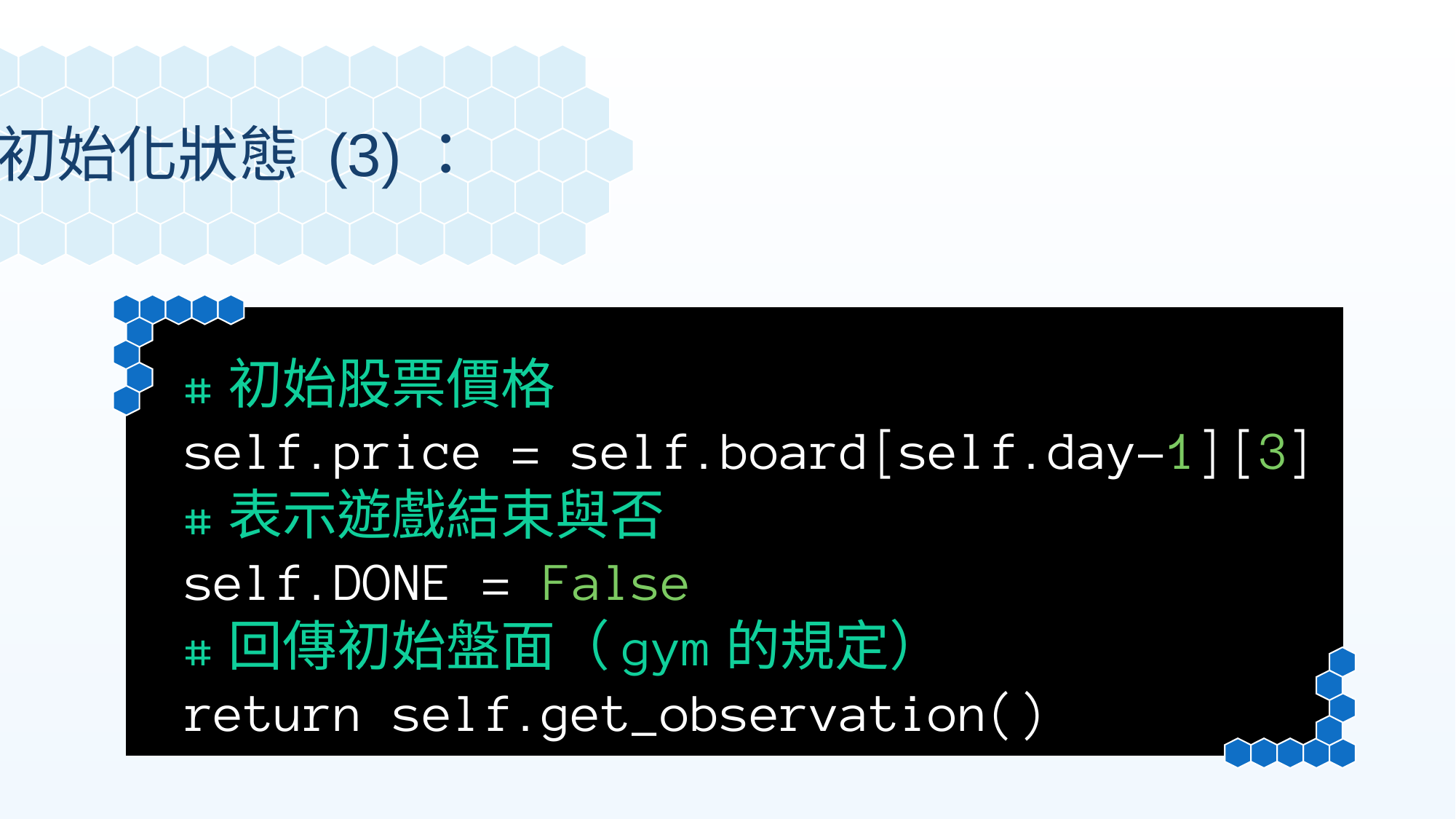

初始化狀態 (3)：

 #初始股票價格
 self.price = self.board[self.day-1][3]
 #表示遊戲結束與否
 self.DONE = False
 #回傳初始盤面（gym的規定）
 return self.get_observation()